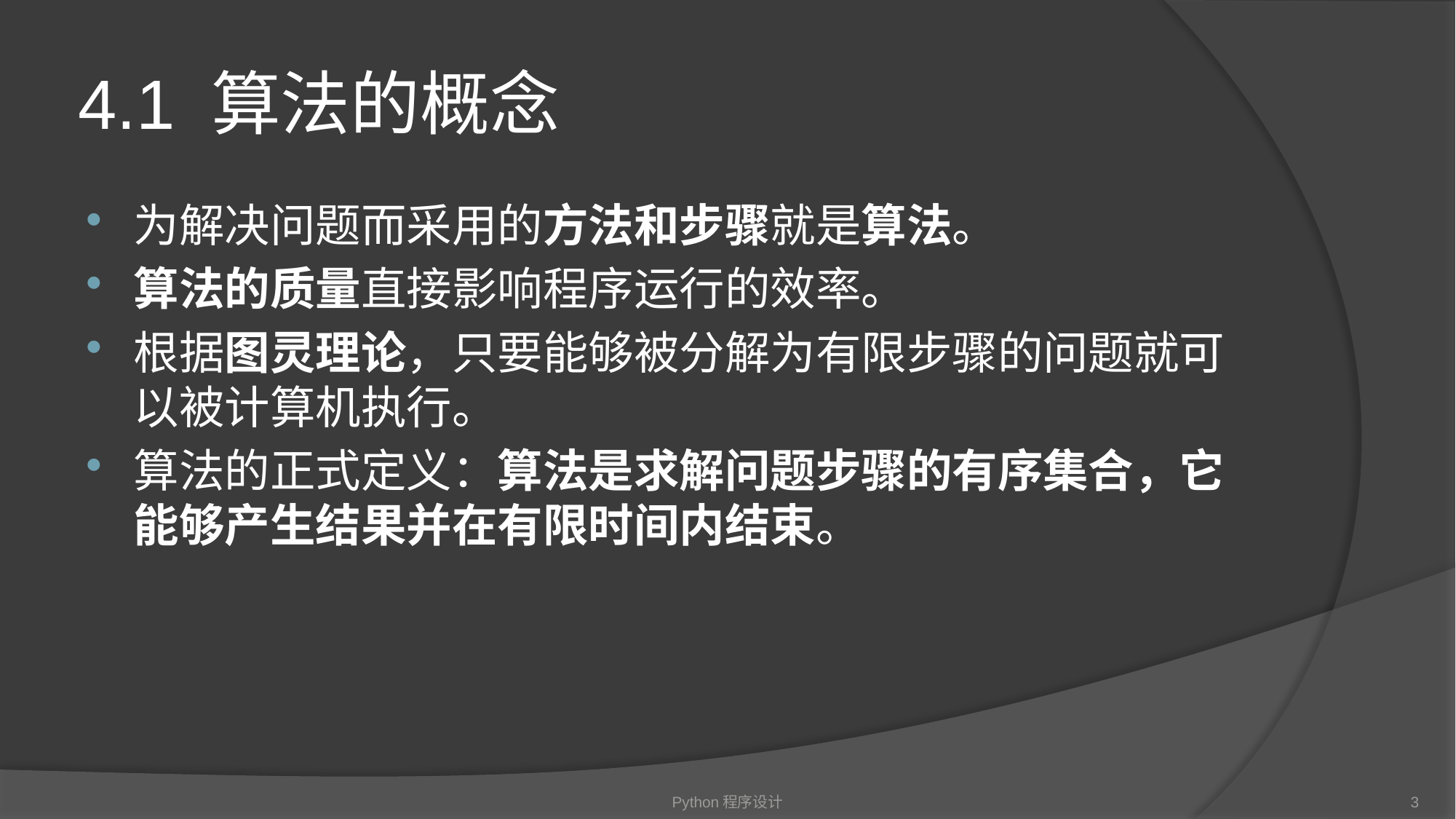

# 4.1 算法的概念
为解决问题而采用的方法和步骤就是算法。
算法的质量直接影响程序运行的效率。
根据图灵理论，只要能够被分解为有限步骤的问题就可以被计算机执行。
算法的正式定义：算法是求解问题步骤的有序集合，它能够产生结果并在有限时间内结束。

Python程序设计
3